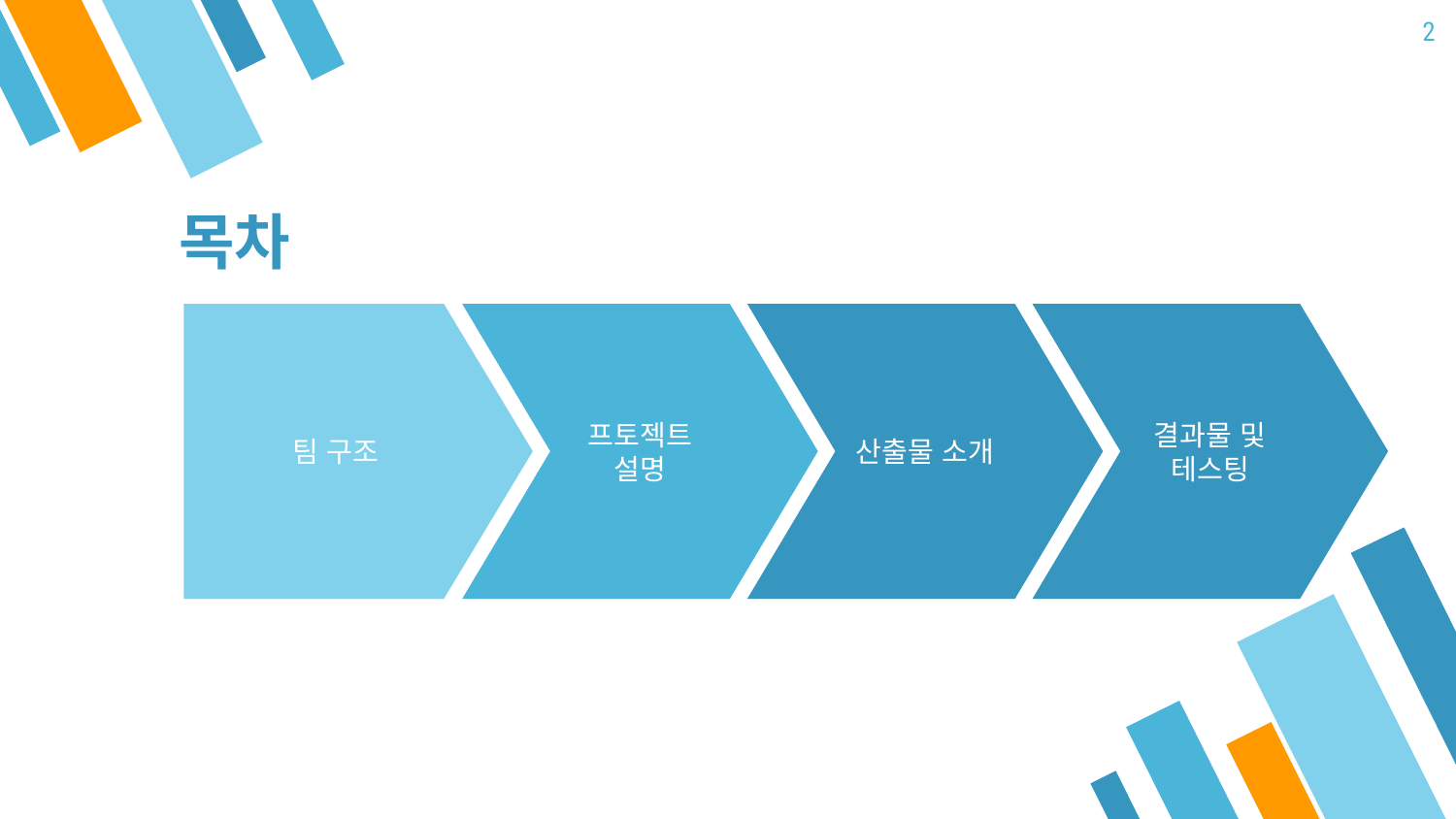

2
# 목차
팀 구조
프토젝트 설명
산출물 소개
결과물 및 테스팅